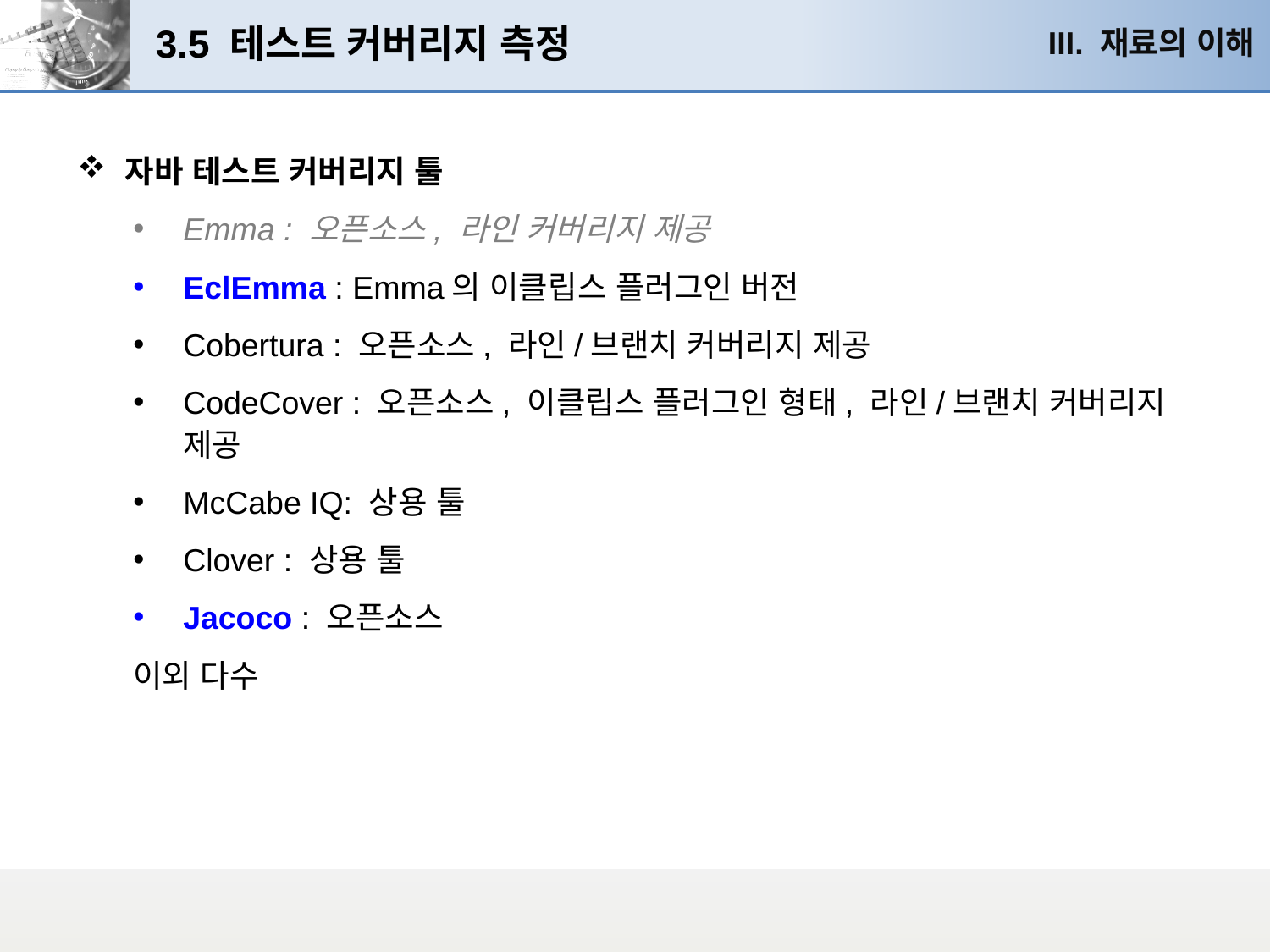

# 3.5 테스트 커버리지 측정
III. 재료의 이해
자바 테스트 커버리지 툴
Emma : 오픈소스, 라인 커버리지 제공
EclEmma : Emma의 이클립스 플러그인 버전
Cobertura : 오픈소스, 라인/브랜치 커버리지 제공
CodeCover : 오픈소스, 이클립스 플러그인 형태, 라인/브랜치 커버리지 제공
McCabe IQ: 상용 툴
Clover : 상용 툴
Jacoco : 오픈소스
이외 다수